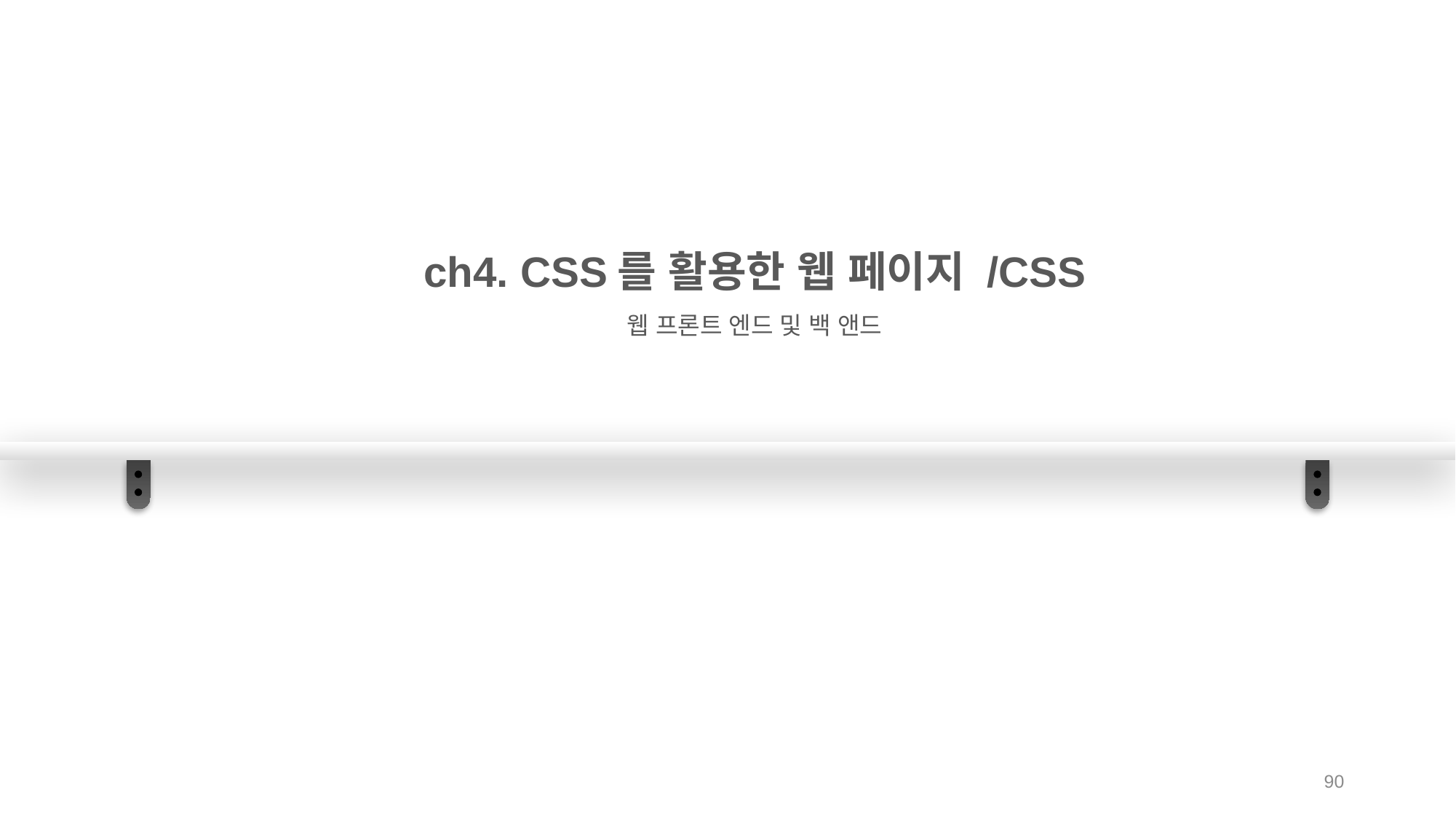

ch4. CSS를 활용한 웹 페이지 /CSS
웹 프론트 엔드 및 백 앤드

90